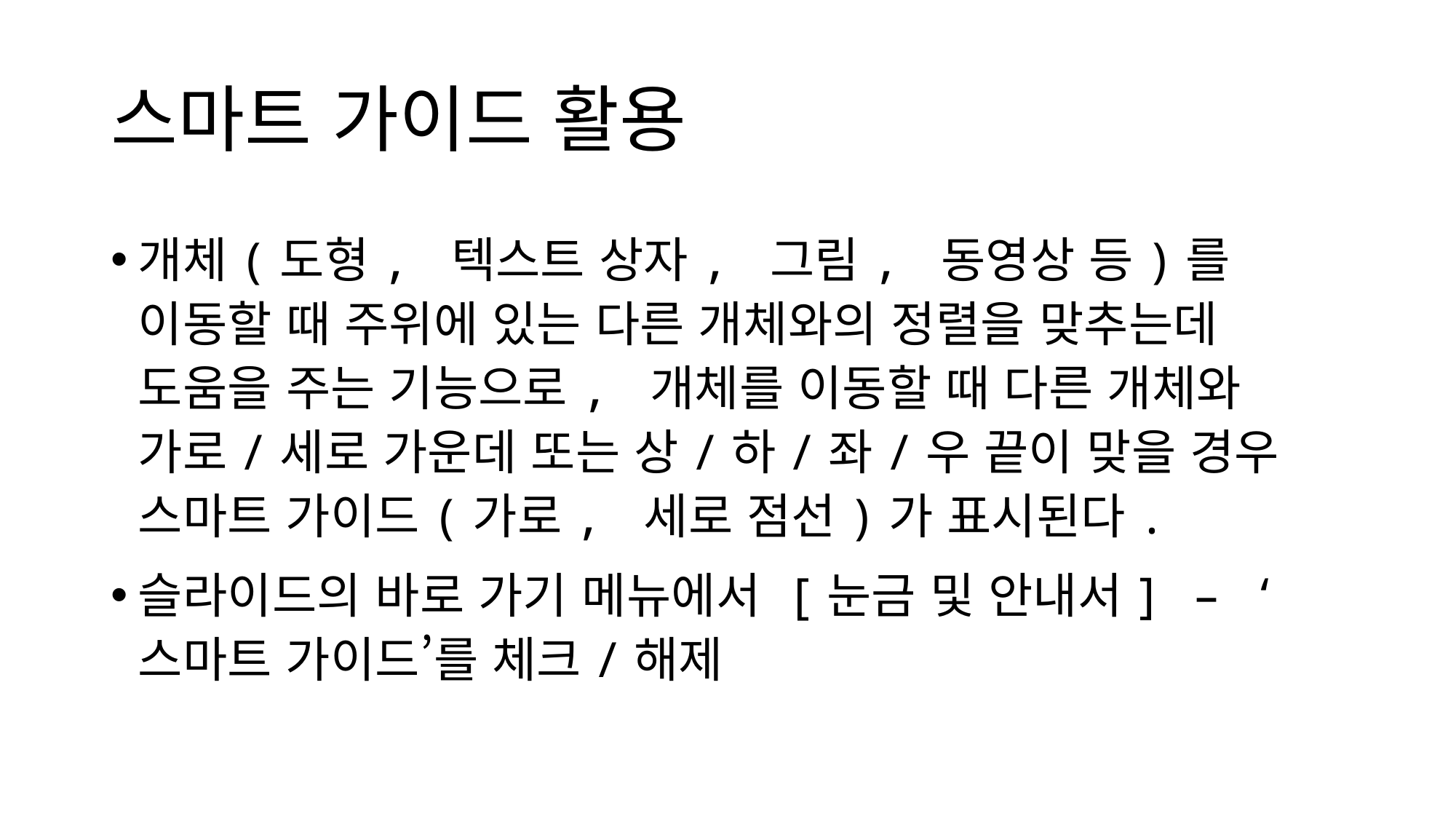

# 스마트 가이드 활용
개체(도형, 텍스트 상자, 그림, 동영상 등)를 이동할 때 주위에 있는 다른 개체와의 정렬을 맞추는데 도움을 주는 기능으로, 개체를 이동할 때 다른 개체와 가로/세로 가운데 또는 상/하/좌/우 끝이 맞을 경우 스마트 가이드(가로, 세로 점선)가 표시된다.
슬라이드의 바로 가기 메뉴에서 [눈금 및 안내서] – ‘스마트 가이드’를 체크/해제